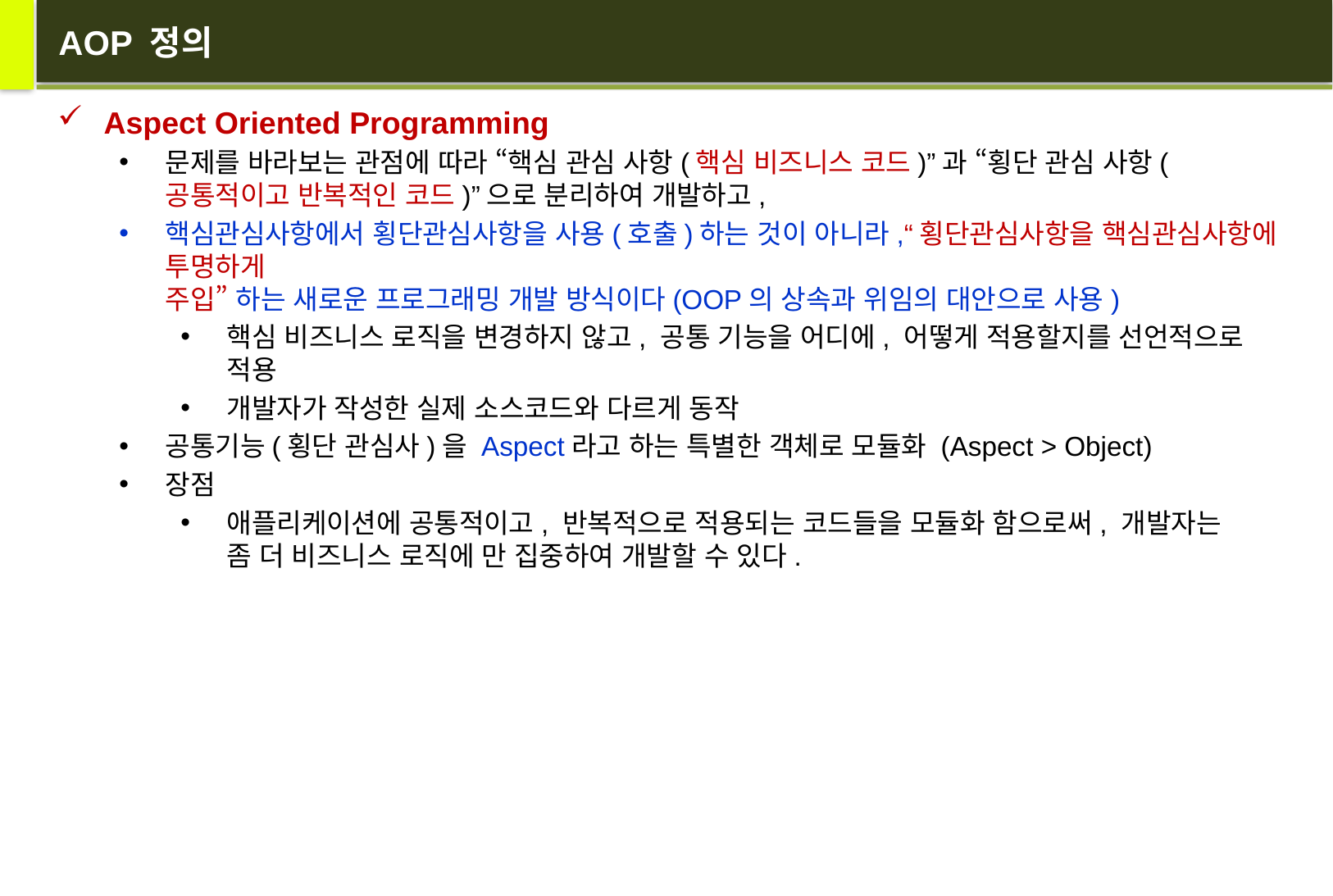

# AOP 정의
Aspect Oriented Programming
문제를 바라보는 관점에 따라 “핵심 관심 사항(핵심 비즈니스 코드)”과 “횡단 관심 사항(공통적이고 반복적인 코드)”으로 분리하여 개발하고,
핵심관심사항에서 횡단관심사항을 사용(호출)하는 것이 아니라,“횡단관심사항을 핵심관심사항에 투명하게
주입” 하는 새로운 프로그래밍 개발 방식이다(OOP의 상속과 위임의 대안으로 사용)
핵심 비즈니스 로직을 변경하지 않고, 공통 기능을 어디에, 어떻게 적용할지를 선언적으로 적용
개발자가 작성한 실제 소스코드와 다르게 동작
공통기능(횡단 관심사)을 Aspect라고 하는 특별한 객체로 모듈화 (Aspect > Object)
장점
애플리케이션에 공통적이고, 반복적으로 적용되는 코드들을 모듈화 함으로써, 개발자는
좀 더 비즈니스 로직에 만 집중하여 개발할 수 있다.